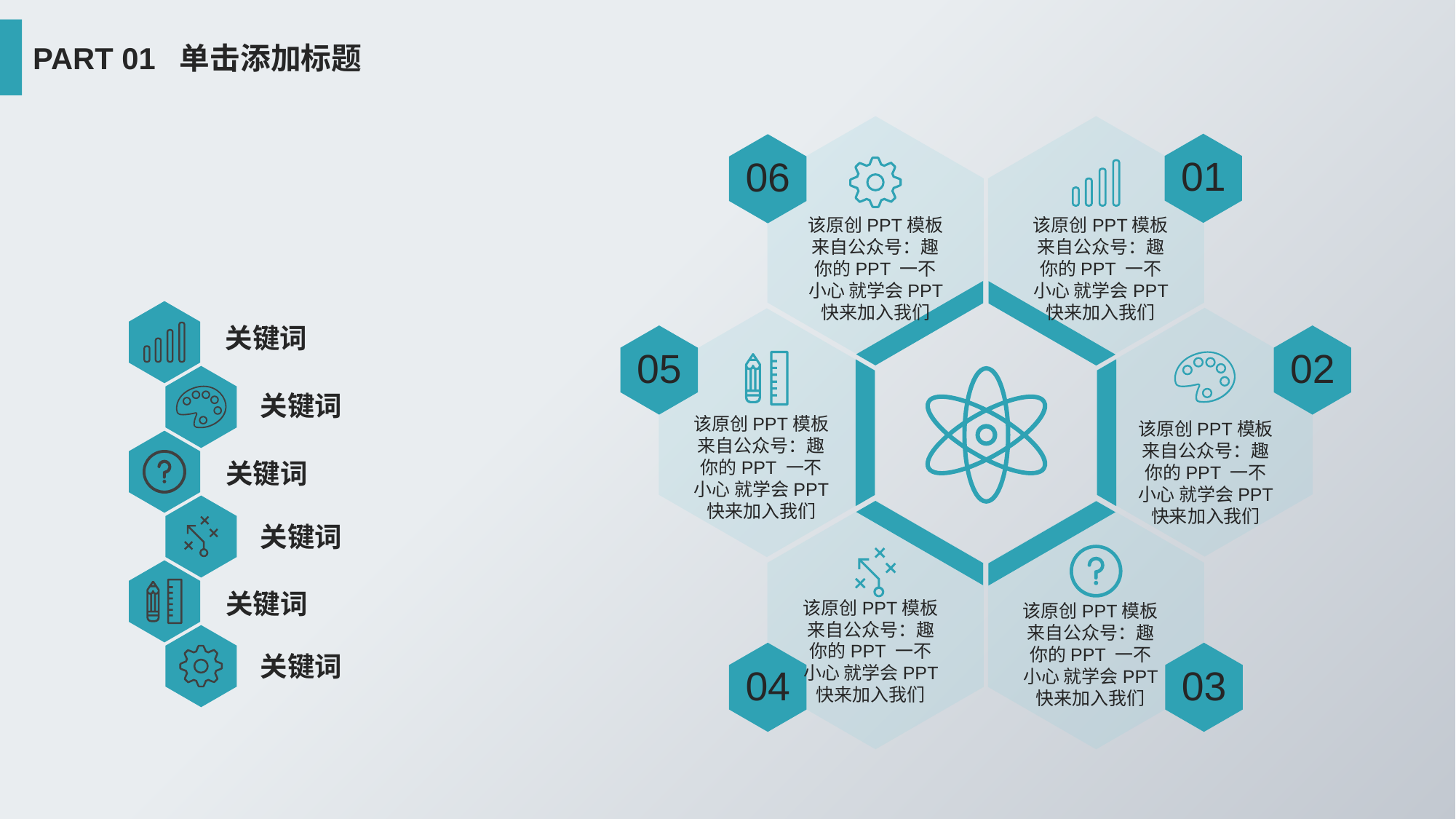

PART 01  单击添加标题

01
06

该原创PPT模板来自公众号：趣你的PPT 一不小心 就学会PPT 快来加入我们
该原创PPT模板来自公众号：趣你的PPT 一不小心 就学会PPT 快来加入我们

关键词

02
05

关键词

该原创PPT模板来自公众号：趣你的PPT 一不小心 就学会PPT 快来加入我们

该原创PPT模板来自公众号：趣你的PPT 一不小心 就学会PPT 快来加入我们

关键词

关键词

关键词
该原创PPT模板来自公众号：趣你的PPT 一不小心 就学会PPT 快来加入我们
该原创PPT模板来自公众号：趣你的PPT 一不小心 就学会PPT 快来加入我们

关键词

04
03